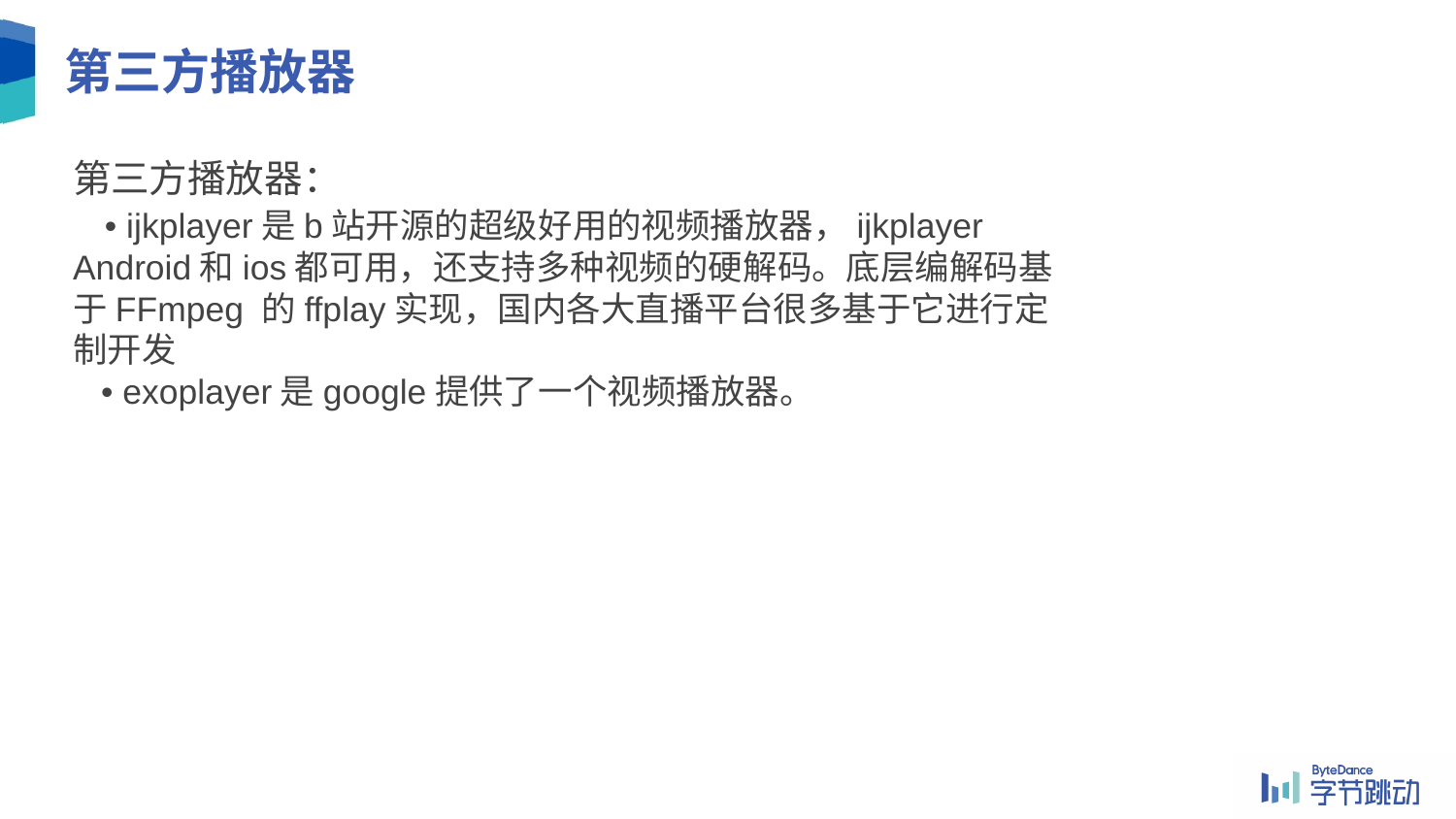

# 第三方播放器
第三方播放器：
   • ijkplayer是b站开源的超级好用的视频播放器，ijkplayer Android和ios都可用，还支持多种视频的硬解码。底层编解码基于FFmpeg 的ffplay实现，国内各大直播平台很多基于它进行定制开发
   • exoplayer是google提供了一个视频播放器。